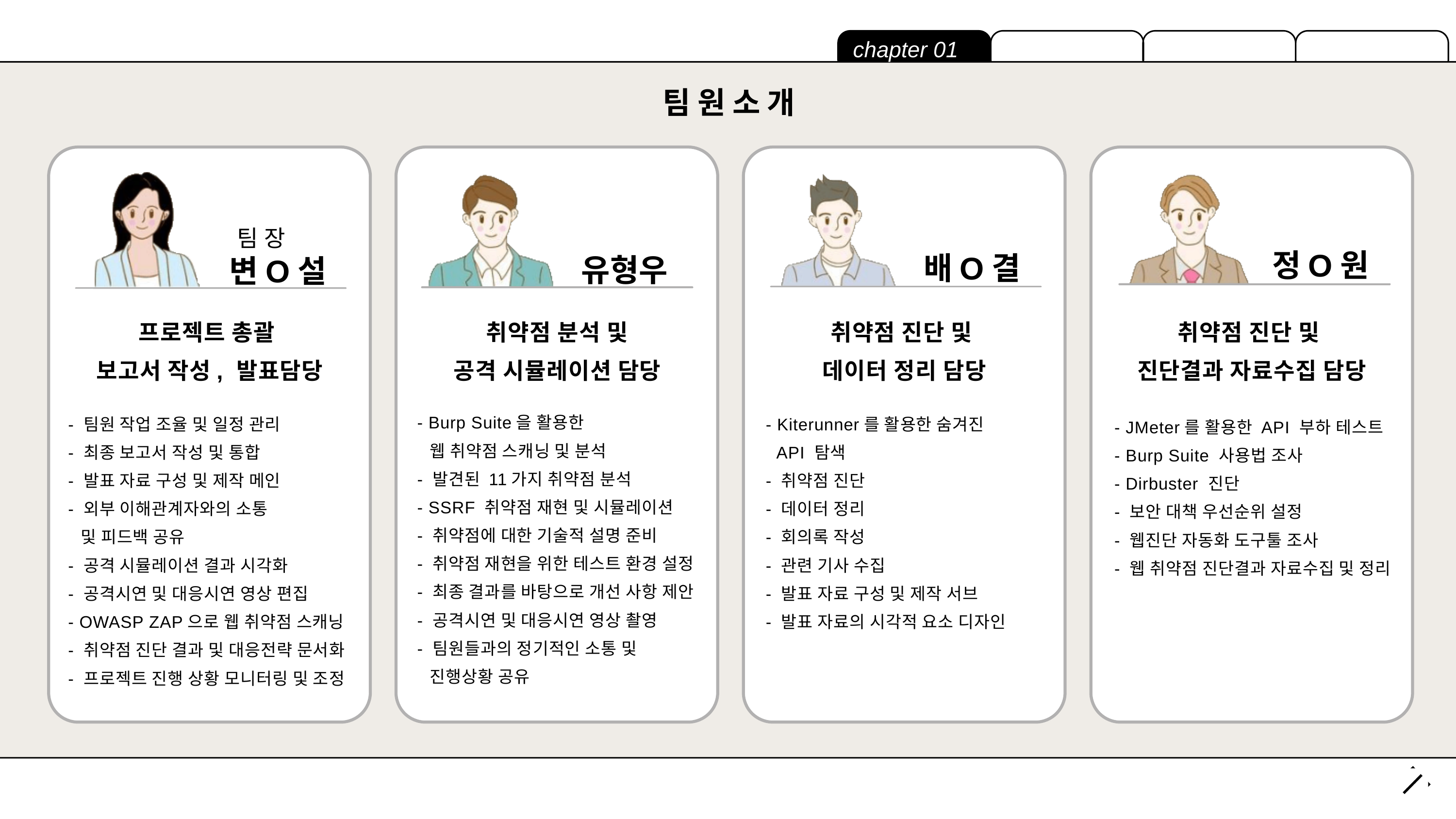

chapter 01

팀 원 소 개

유형우

팀 장
변O설

배O결
정O원

프로젝트 총괄
보고서 작성, 발표담당
취약점 분석 및
공격 시뮬레이션 담당
취약점 진단 및
데이터 정리 담당
취약점 진단 및
진단결과 자료수집 담당
- Burp Suite을 활용한
  웹 취약점 스캐닝 및 분석
- 발견된 11가지 취약점 분석
- SSRF 취약점 재현 및 시뮬레이션
- 취약점에 대한 기술적 설명 준비
- 취약점 재현을 위한 테스트 환경 설정
- 최종 결과를 바탕으로 개선 사항 제안
- 공격시연 및 대응시연 영상 촬영
- 팀원들과의 정기적인 소통 및
  진행상황 공유
- 팀원 작업 조율 및 일정 관리
- 최종 보고서 작성 및 통합
- 발표 자료 구성 및 제작 메인
- 외부 이해관계자와의 소통
  및 피드백 공유
- 공격 시뮬레이션 결과 시각화
- 공격시연 및 대응시연 영상 편집
- OWASP ZAP으로 웹 취약점 스캐닝
- 취약점 진단 결과 및 대응전략 문서화
- 프로젝트 진행 상황 모니터링 및 조정

- Kiterunner를 활용한 숨겨진
  API 탐색
- 취약점 진단
- 데이터 정리
- 회의록 작성
- 관련 기사 수집
- 발표 자료 구성 및 제작 서브
- 발표 자료의 시각적 요소 디자인

- JMeter를 활용한 API 부하 테스트
- Burp Suite 사용법 조사
- Dirbuster 진단
- 보안 대책 우선순위 설정
- 웹진단 자동화 도구툴 조사
- 웹 취약점 진단결과 자료수집 및 정리